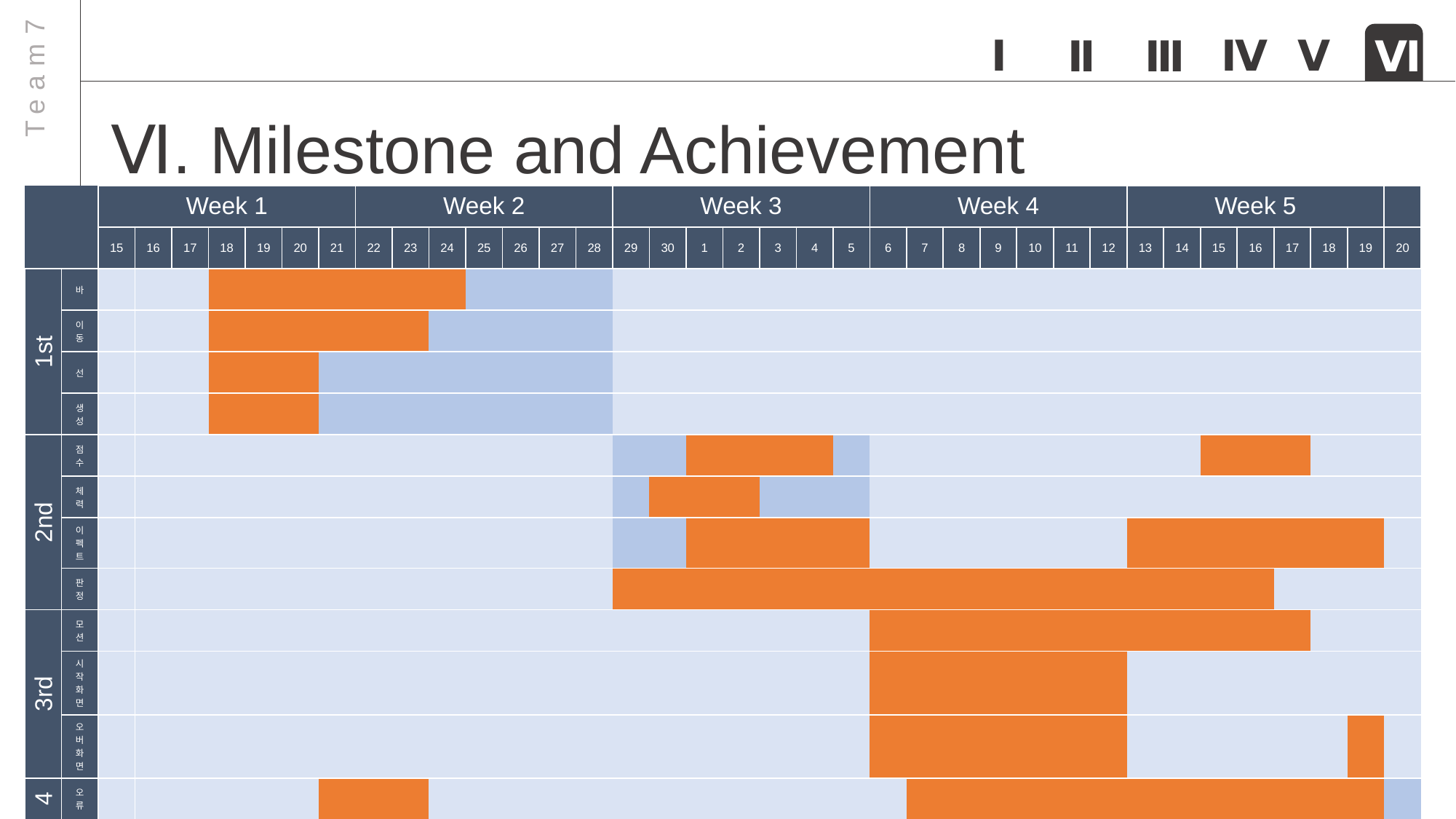

Team7
Ⅰ
Ⅳ
Ⅴ
Ⅱ
Ⅲ

Ⅵ
# Ⅵ. Milestone and Achievement
|  |  | Week 1 |  |  |  |  |  |  | Week 2 |  |  |  |  |  |  | Week 3 |  |  |  |  |  |  | Week 4 |  |  |  |  |  |  | Week 5 |  |  |  |  |  |  |  |
| --- | --- | --- | --- | --- | --- | --- | --- | --- | --- | --- | --- | --- | --- | --- | --- | --- | --- | --- | --- | --- | --- | --- | --- | --- | --- | --- | --- | --- | --- | --- | --- | --- | --- | --- | --- | --- | --- |
|  |  | 15 | 16 | 17 | 18 | 19 | 20 | 21 | 22 | 23 | 24 | 25 | 26 | 27 | 28 | 29 | 30 | 1 | 2 | 3 | 4 | 5 | 6 | 7 | 8 | 9 | 10 | 11 | 12 | 13 | 14 | 15 | 16 | 17 | 18 | 19 | 20 |
| 1st | 바 |  |  |  |  |  |  |  |  |  |  |  |  |  |  |  |  |  |  |  |  |  |  |  |  |  |  |  |  |  |  |  |  |  |  |  |  |
|  | 이동 |  |  |  |  |  |  |  |  |  |  |  |  |  |  |  |  |  |  |  |  |  |  |  |  |  |  |  |  |  |  |  |  |  |  |  |  |
|  | 선 |  |  |  |  |  |  |  |  |  |  |  |  |  |  |  |  |  |  |  |  |  |  |  |  |  |  |  |  |  |  |  |  |  |  |  |  |
|  | 생성 |  |  |  |  |  |  |  |  |  |  |  |  |  |  |  |  |  |  |  |  |  |  |  |  |  |  |  |  |  |  |  |  |  |  |  |  |
| 2nd | 점수 |  |  |  |  |  |  |  |  |  |  |  |  |  |  |  |  |  |  |  |  |  |  |  |  |  |  |  |  |  |  |  |  |  |  |  |  |
|  | 체력 |  |  |  |  |  |  |  |  |  |  |  |  |  |  |  |  |  |  |  |  |  |  |  |  |  |  |  |  |  |  |  |  |  |  |  |  |
|  | 이펙트 |  |  |  |  |  |  |  |  |  |  |  |  |  |  |  |  |  |  |  |  |  |  |  |  |  |  |  |  |  |  |  |  |  |  |  |  |
|  | 판정 |  |  |  |  |  |  |  |  |  |  |  |  |  |  |  |  |  |  |  |  |  |  |  |  |  |  |  |  |  |  |  |  |  |  |  |  |
| 3rd | 모션 |  |  |  |  |  |  |  |  |  |  |  |  |  |  |  |  |  |  |  |  |  |  |  |  |  |  |  |  |  |  |  |  |  |  |  |  |
|  | 시작화면 |  |  |  |  |  |  |  |  |  |  |  |  |  |  |  |  |  |  |  |  |  |  |  |  |  |  |  |  |  |  |  |  |  |  |  |  |
|  | 오버화면 |  |  |  |  |  |  |  |  |  |  |  |  |  |  |  |  |  |  |  |  |  |  |  |  |  |  |  |  |  |  |  |  |  |  |  |  |
| 4 | 오류 |  |  |  |  |  |  |  |  |  |  |  |  |  |  |  |  |  |  |  |  |  |  |  |  |  |  |  |  |  |  |  |  |  |  |  |  |
1단계: 모두 o
2단계: 모두 o (노트를 놓쳤을 때 이펙트 x)
3단계: 모션 인식 o (화면전환 x)
4단계: 코드 통합, 노트 디자인 및 애니메이팅